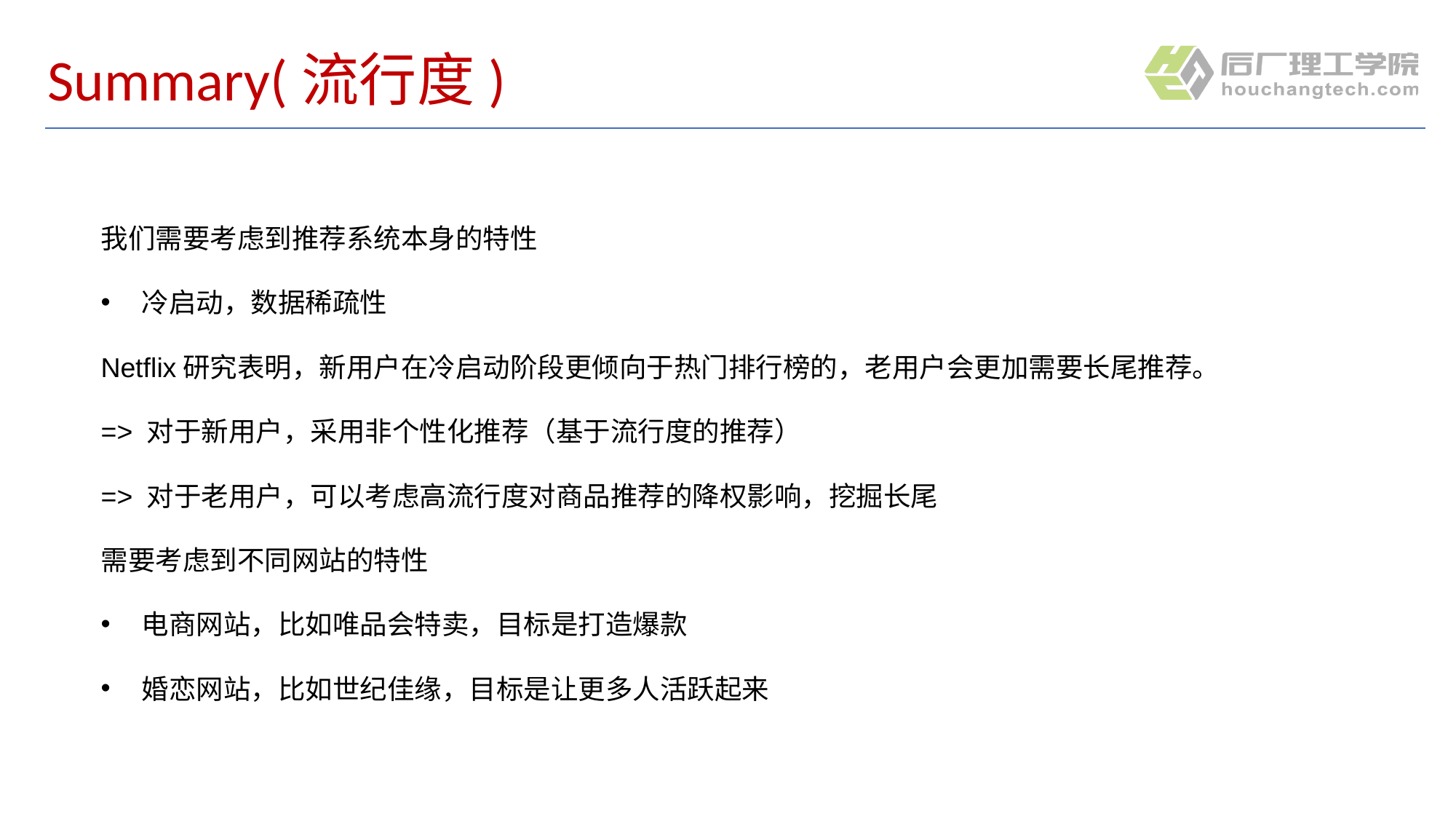

# Summary(流行度)
我们需要考虑到推荐系统本身的特性
冷启动，数据稀疏性
Netflix研究表明，新用户在冷启动阶段更倾向于热门排行榜的，老用户会更加需要长尾推荐。
=> 对于新用户，采用非个性化推荐（基于流行度的推荐）
=> 对于老用户，可以考虑高流行度对商品推荐的降权影响，挖掘长尾
需要考虑到不同网站的特性
电商网站，比如唯品会特卖，目标是打造爆款
婚恋网站，比如世纪佳缘，目标是让更多人活跃起来